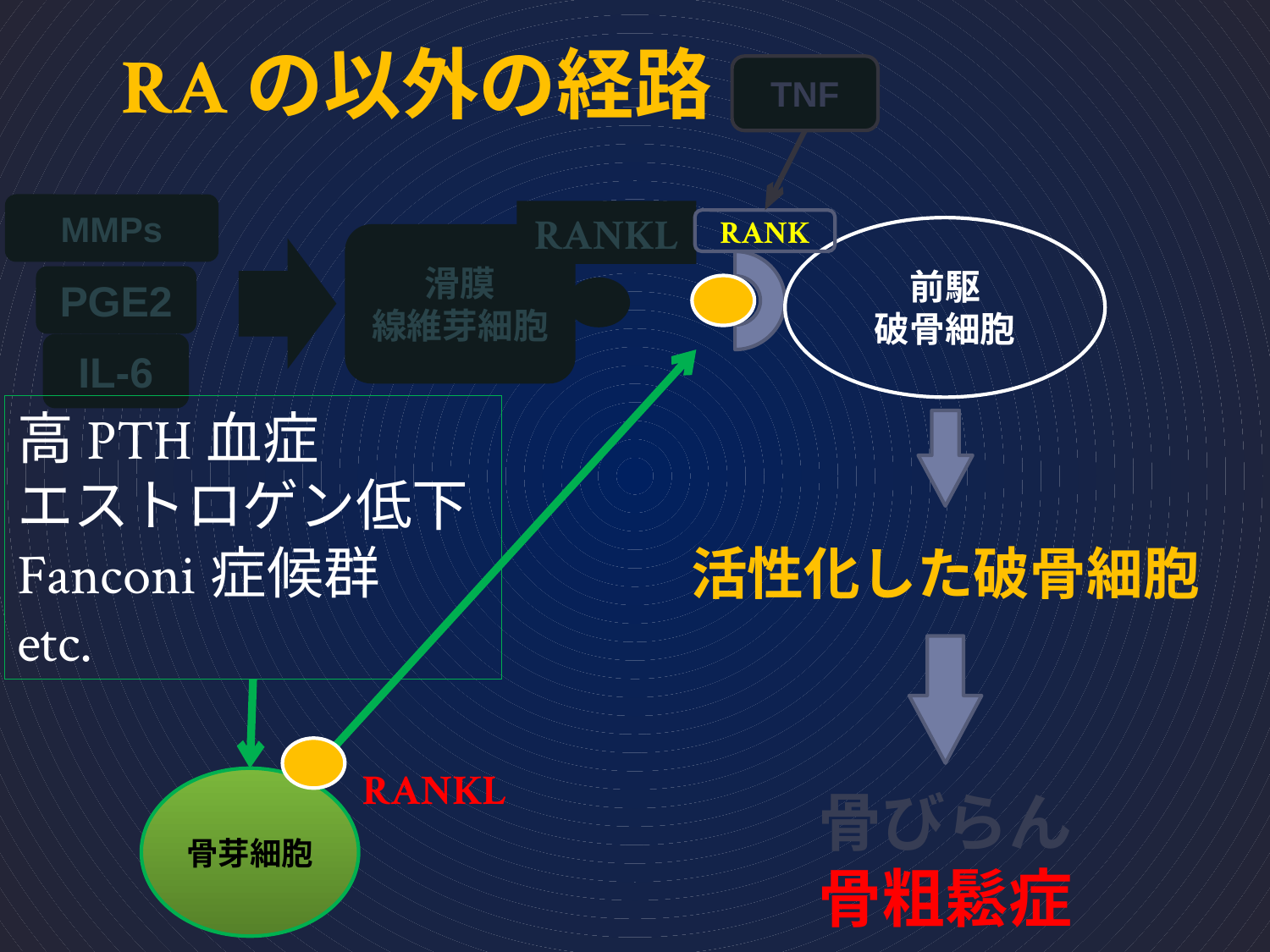

# RAの以外の経路
TNF
MMPs
RANKL
RANK
前駆
破骨細胞
滑膜
線維芽細胞

PGE2

IL-6
高PTH血症
エストロゲン低下
Fanconi症候群　etc.

活性化した破骨細胞

RANKL
骨芽細胞
骨びらん
骨粗鬆症